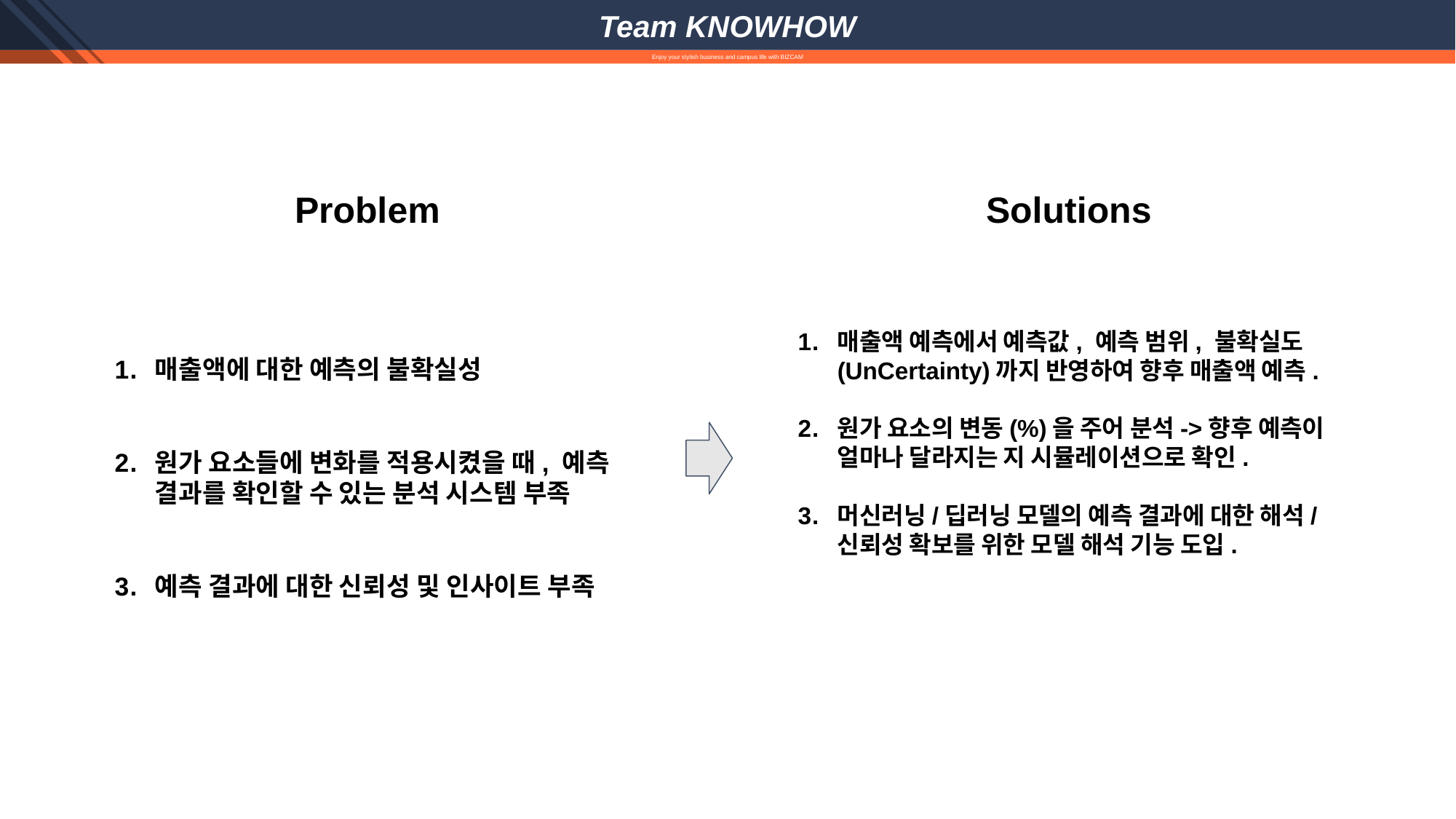

Team KNOWHOW

Enjoy your stylish business and campus life with BIZCAM
Problem

Solutions

매출액 예측에서 예측값, 예측 범위, 불확실도(UnCertainty)까지 반영하여 향후 매출액 예측.

원가 요소의 변동(%)을 주어 분석->향후 예측이 얼마나 달라지는 지 시뮬레이션으로 확인.

머신러닝/딥러닝 모델의 예측 결과에 대한 해석/신뢰성 확보를 위한 모델 해석 기능 도입.
매출액에 대한 예측의 불확실성

원가 요소들에 변화를 적용시켰을 때, 예측 결과를 확인할 수 있는 분석 시스템 부족

예측 결과에 대한 신뢰성 및 인사이트 부족